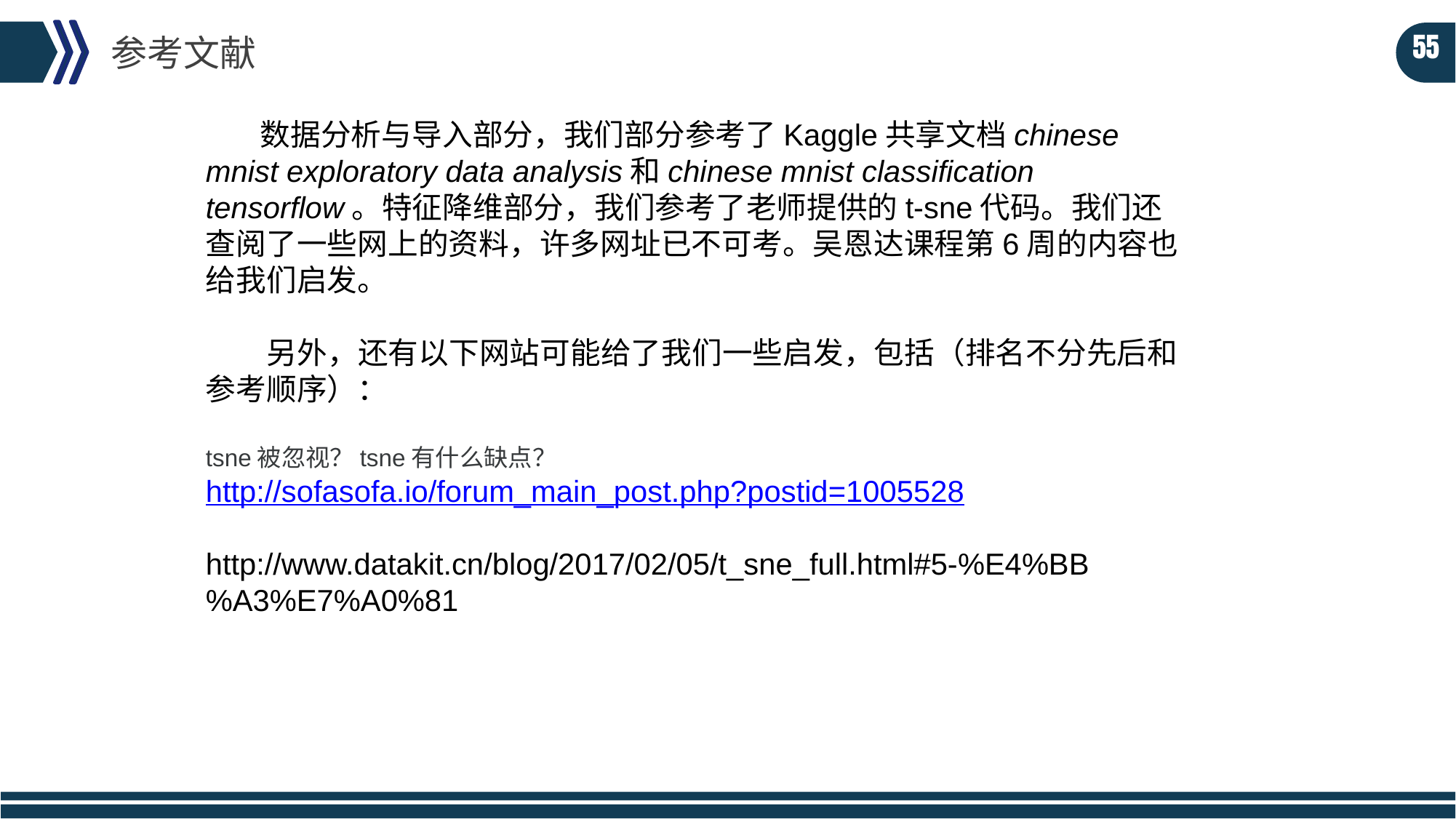

参考文献
55
       数据分析与导入部分，我们部分参考了Kaggle共享文档chinese mnist exploratory data analysis和chinese mnist classification tensorflow。特征降维部分，我们参考了老师提供的t-sne代码。我们还查阅了一些网上的资料，许多网址已不可考。吴恩达课程第6周的内容也给我们启发。

        另外，还有以下网站可能给了我们一些启发，包括（排名不分先后和参考顺序）：

tsne被忽视？tsne有什么缺点？http://sofasofa.io/forum_main_post.php?postid=1005528

http://www.datakit.cn/blog/2017/02/05/t_sne_full.html#5-%E4%BB%A3%E7%A0%81

延时符